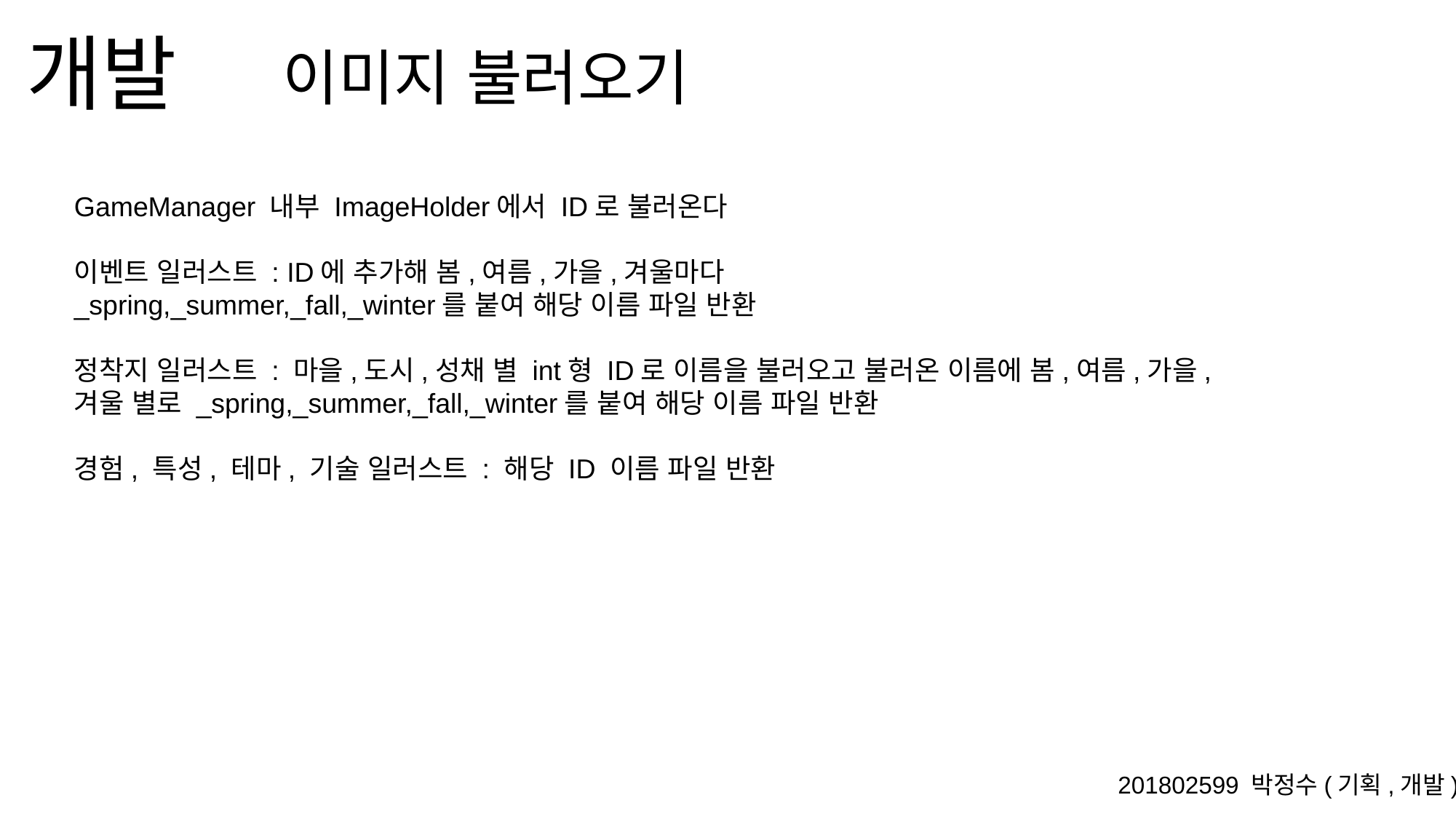

이미지 불러오기
GameManager 내부 ImageHolder에서 ID로 불러온다

이벤트 일러스트 : ID에 추가해 봄,여름,가을,겨울마다
_spring,_summer,_fall,_winter를 붙여 해당 이름 파일 반환

정착지 일러스트 : 마을,도시,성채 별 int형 ID로 이름을 불러오고 불러온 이름에 봄,여름,가을,겨울 별로 _spring,_summer,_fall,_winter를 붙여 해당 이름 파일 반환

경험, 특성, 테마, 기술 일러스트 : 해당 ID 이름 파일 반환